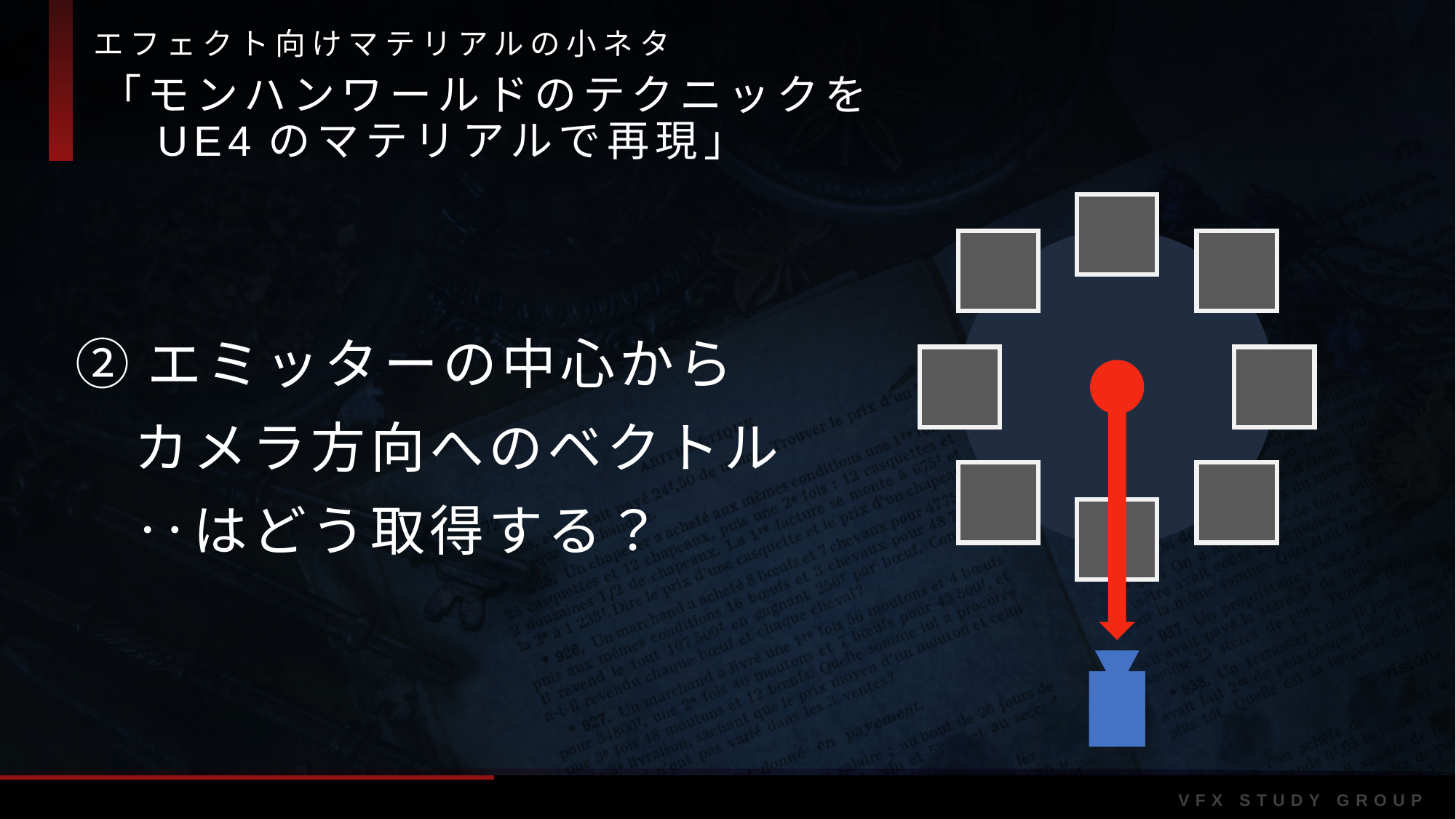

「モンハンワールドのテクニックを
　UE4のマテリアルで再現」

②エミッターの中心から
　カメラ方向へのベクトル
　‥はどう取得する？